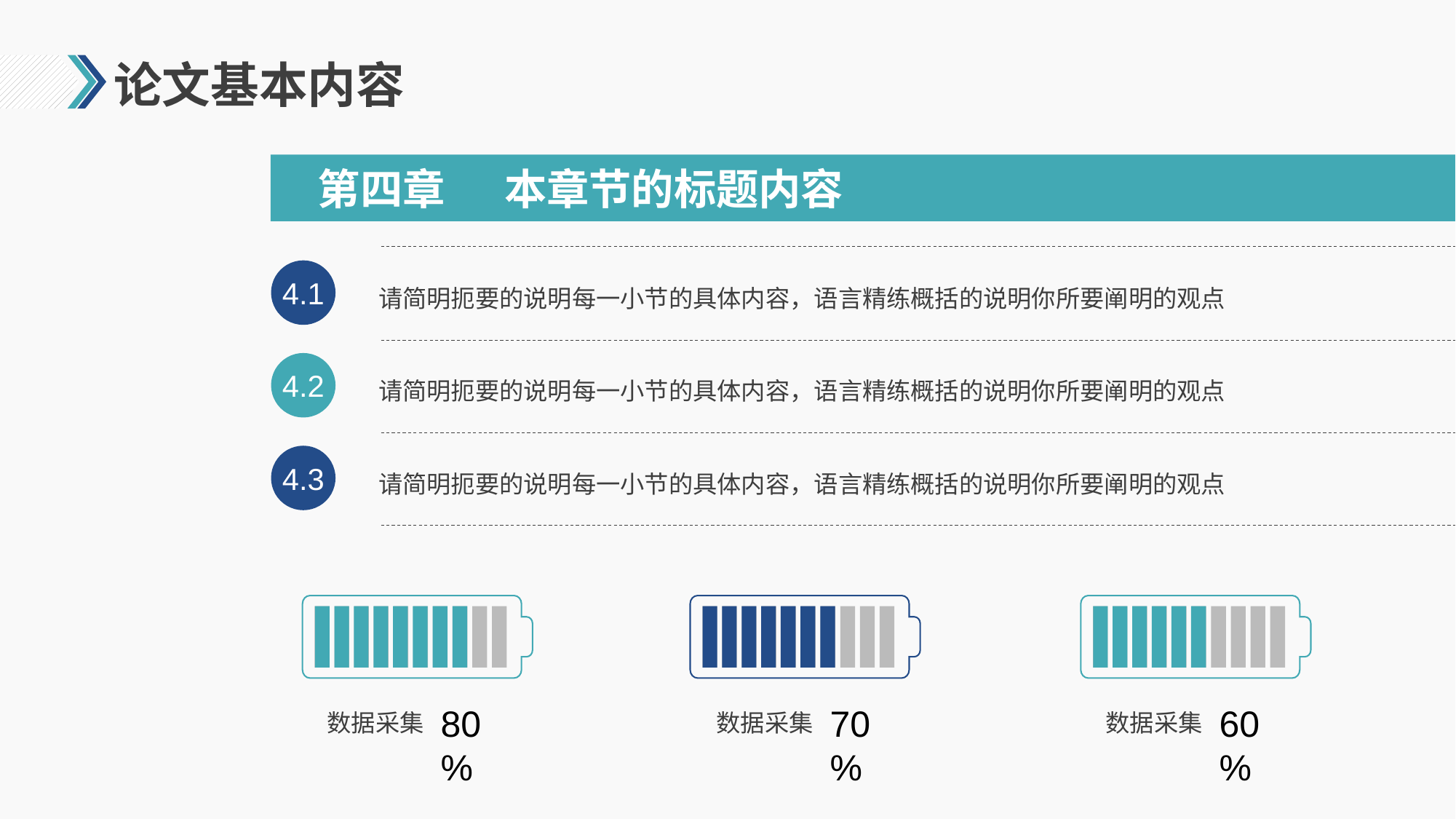

# 论文基本内容
本章节的标题内容
第四章
4.1
请简明扼要的说明每一小节的具体内容，语言精练概括的说明你所要阐明的观点
4.2
请简明扼要的说明每一小节的具体内容，语言精练概括的说明你所要阐明的观点
4.3
请简明扼要的说明每一小节的具体内容，语言精练概括的说明你所要阐明的观点

80%
70%
60%
数据采集
数据采集
数据采集